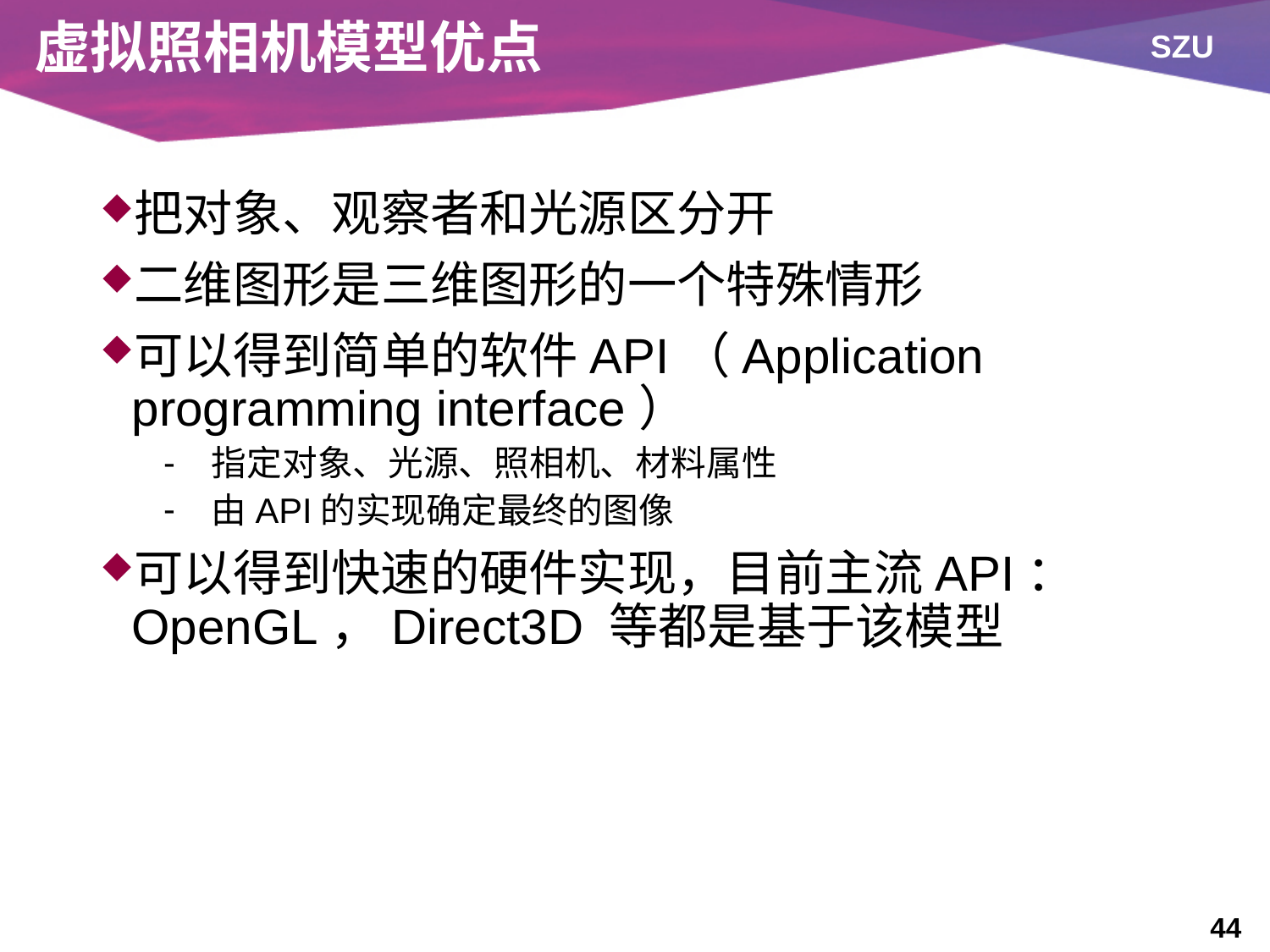

# 虚拟照相机模型优点
把对象、观察者和光源区分开
二维图形是三维图形的一个特殊情形
可以得到简单的软件API（Application programming interface）
 指定对象、光源、照相机、材料属性
 由API的实现确定最终的图像
可以得到快速的硬件实现，目前主流API：OpenGL，Direct3D 等都是基于该模型
44